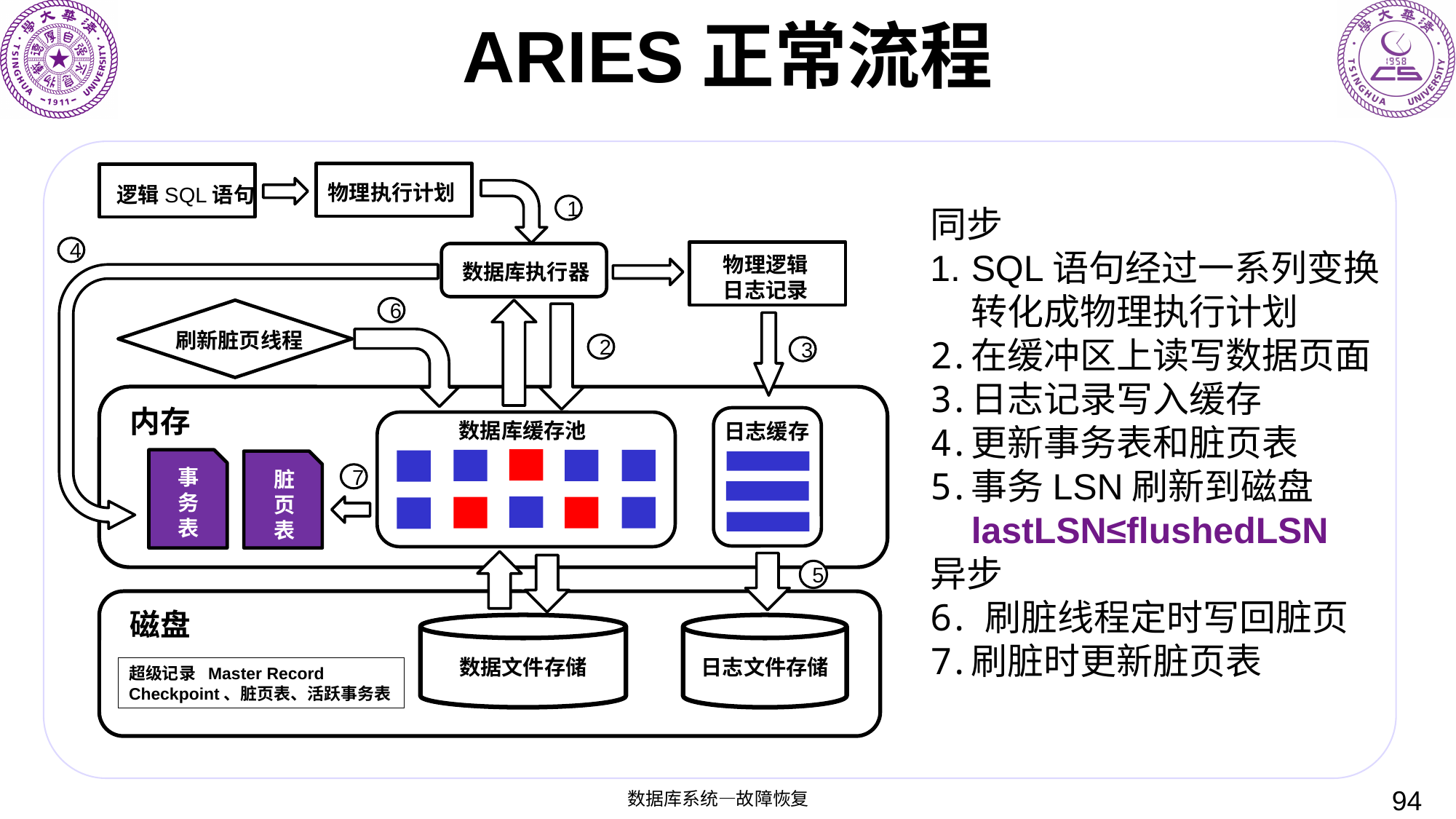

# ARIES正常流程

物理执行计划
逻辑SQL语句

1

4

物理逻辑日志记录
数据库执行器

6

刷新脏页线程
2
3

内存

数据库缓存池
日志缓存

事务表
脏页表
7

磁盘
数据文件存储
日志文件存储

同步
SQL语句经过一系列变换转化成物理执行计划
在缓冲区上读写数据页面
日志记录写入缓存
更新事务表和脏页表
事务LSN刷新到磁盘lastLSN≤flushedLSN
异步
刷脏线程定时写回脏页
刷脏时更新脏页表

5
超级记录 Master Record
Checkpoint、脏页表、活跃事务表
94
数据库系统—故障恢复